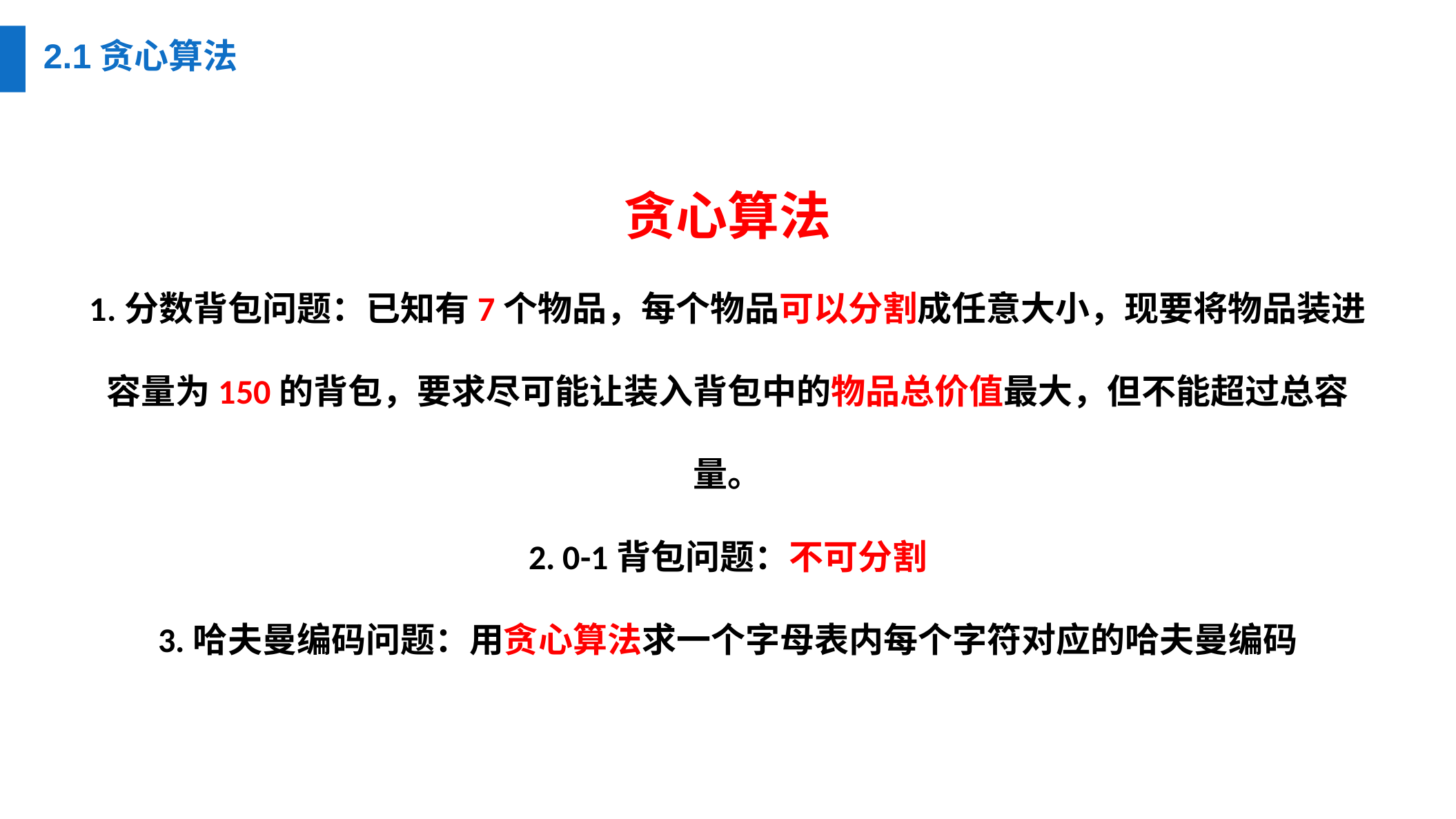

2.1贪心算法
贪心算法
1.分数背包问题：已知有7个物品，每个物品可以分割成任意大小，现要将物品装进容量为150的背包，要求尽可能让装入背包中的物品总价值最大，但不能超过总容量。
2. 0-1背包问题：不可分割
3.哈夫曼编码问题：用贪心算法求一个字母表内每个字符对应的哈夫曼编码